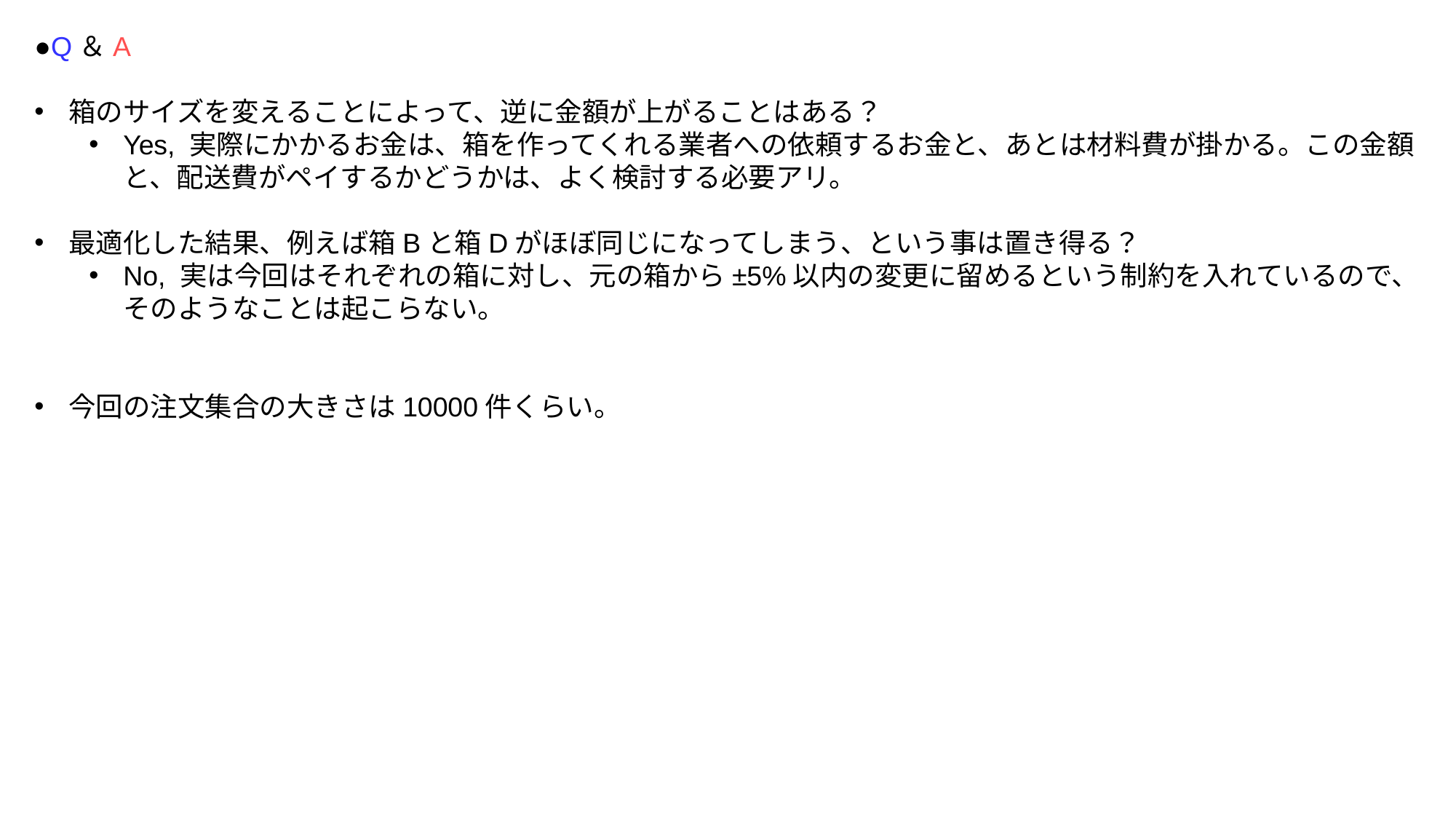

●Q＆A

箱のサイズを変えることによって、逆に金額が上がることはある？
Yes, 実際にかかるお金は、箱を作ってくれる業者への依頼するお金と、あとは材料費が掛かる。この金額と、配送費がペイするかどうかは、よく検討する必要アリ。

最適化した結果、例えば箱Bと箱Dがほぼ同じになってしまう、という事は置き得る？
No, 実は今回はそれぞれの箱に対し、元の箱から±5%以内の変更に留めるという制約を入れているので、そのようなことは起こらない。

今回の注文集合の大きさは10000件くらい。